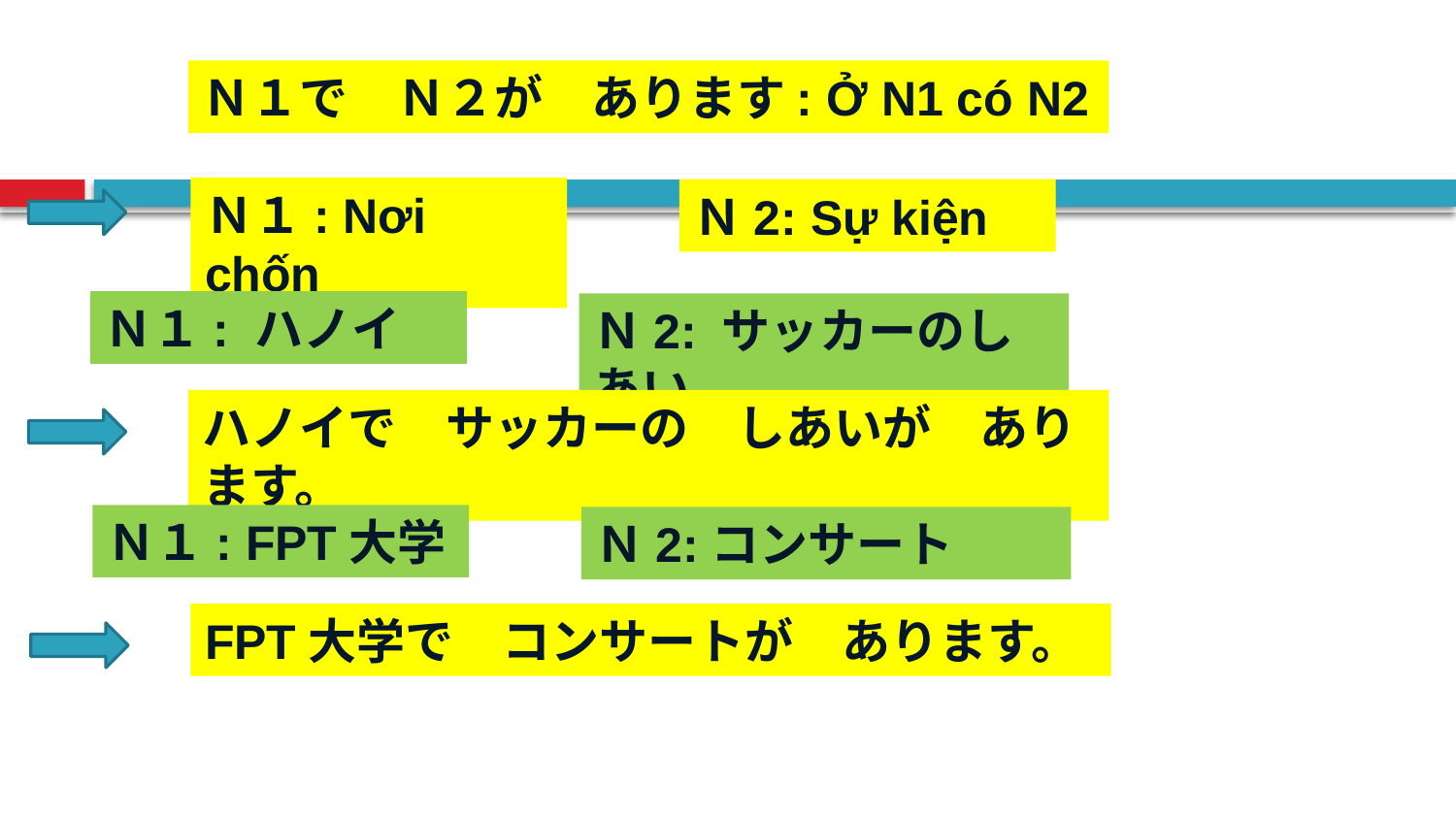

Ｎ１で　Ｎ２が　あります: Ở N1 có N2
Ｎ１: Nơi chốn
Ｎ2: Sự kiện

Ｎ１: ハノイ
Ｎ2: サッカーのしあい
ハノイで　サッカーの　しあいが　あります。

Ｎ１: FPT大学
Ｎ2:コンサート
FPT大学で　コンサートが　あります。